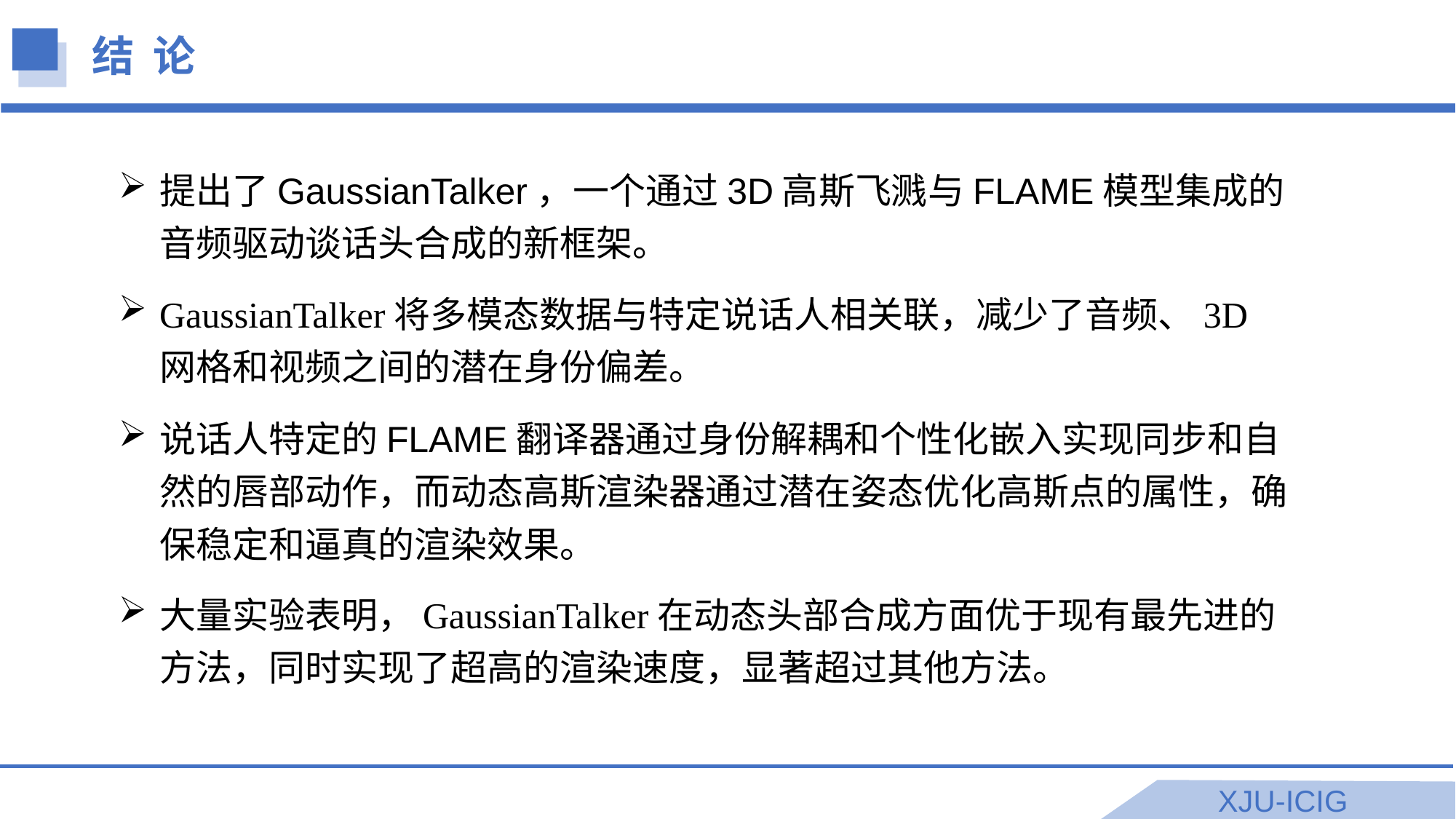

结  论

提出了GaussianTalker，一个通过3D高斯飞溅与FLAME模型集成的音频驱动谈话头合成的新框架。
GaussianTalker将多模态数据与特定说话人相关联，减少了音频、3D网格和视频之间的潜在身份偏差。
说话人特定的FLAME翻译器通过身份解耦和个性化嵌入实现同步和自然的唇部动作，而动态高斯渲染器通过潜在姿态优化高斯点的属性，确保稳定和逼真的渲染效果。
大量实验表明，GaussianTalker在动态头部合成方面优于现有最先进的方法，同时实现了超高的渲染速度，显著超过其他方法。
XJU-ICIG